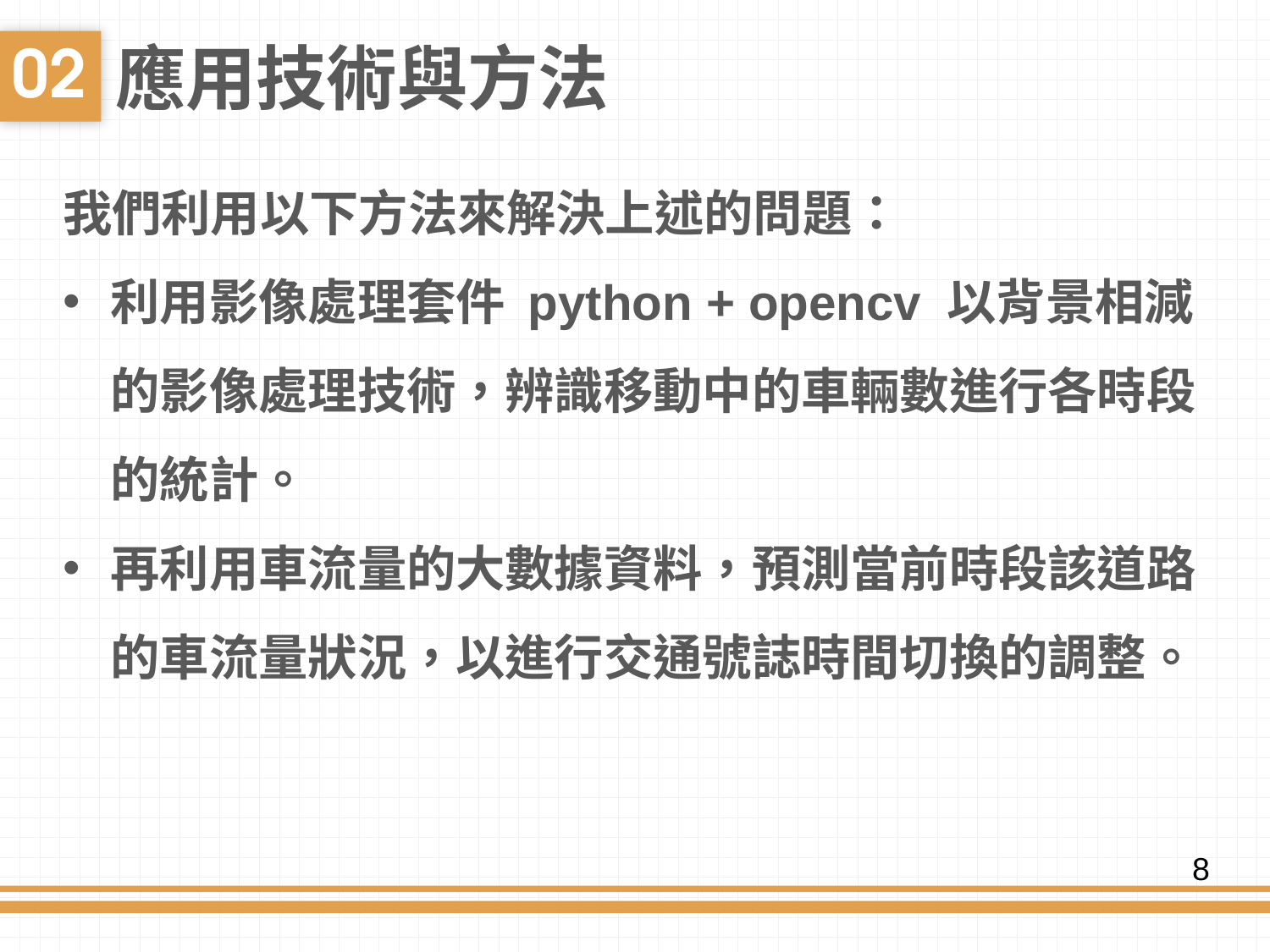

02
應用技術與方法
我們利用以下方法來解決上述的問題：
利用影像處理套件 python + opencv 以背景相減的影像處理技術，辨識移動中的車輛數進行各時段的統計。
再利用車流量的大數據資料，預測當前時段該道路的車流量狀況，以進行交通號誌時間切換的調整。